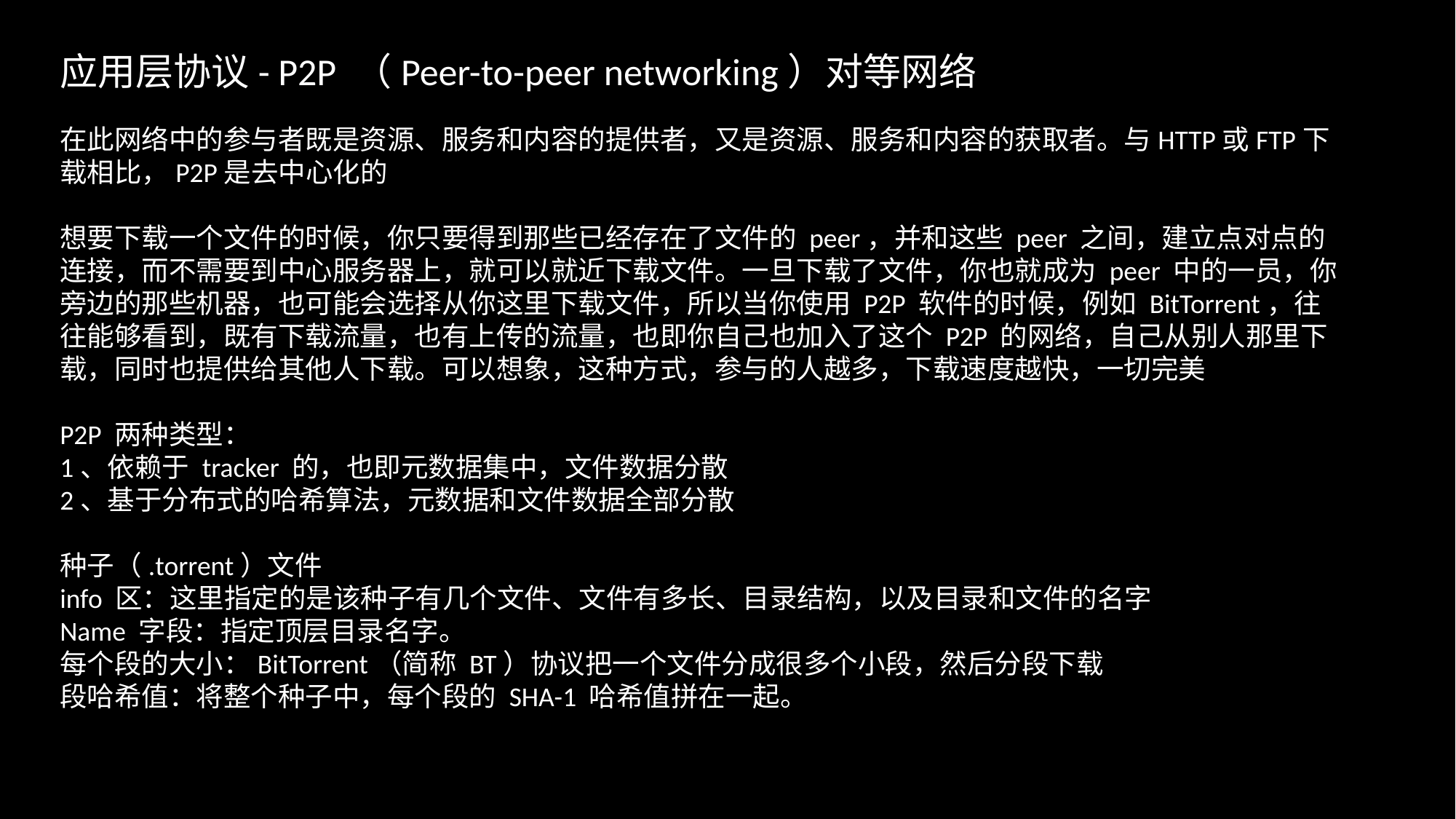

应用层协议- P2P （Peer-to-peer networking）对等网络
在此网络中的参与者既是资源、服务和内容的提供者，又是资源、服务和内容的获取者。与HTTP或FTP下载相比，P2P是去中心化的

想要下载一个文件的时候，你只要得到那些已经存在了文件的 peer，并和这些 peer 之间，建立点对点的连接，而不需要到中心服务器上，就可以就近下载文件。一旦下载了文件，你也就成为 peer 中的一员，你旁边的那些机器，也可能会选择从你这里下载文件，所以当你使用 P2P 软件的时候，例如 BitTorrent，往往能够看到，既有下载流量，也有上传的流量，也即你自己也加入了这个 P2P 的网络，自己从别人那里下载，同时也提供给其他人下载。可以想象，这种方式，参与的人越多，下载速度越快，一切完美

P2P 两种类型：
1、依赖于 tracker 的，也即元数据集中，文件数据分散
2、基于分布式的哈希算法，元数据和文件数据全部分散

种子（.torrent）文件
info 区：这里指定的是该种子有几个文件、文件有多长、目录结构，以及目录和文件的名字
Name 字段：指定顶层目录名字。
每个段的大小：BitTorrent（简称 BT）协议把一个文件分成很多个小段，然后分段下载
段哈希值：将整个种子中，每个段的 SHA-1 哈希值拼在一起。